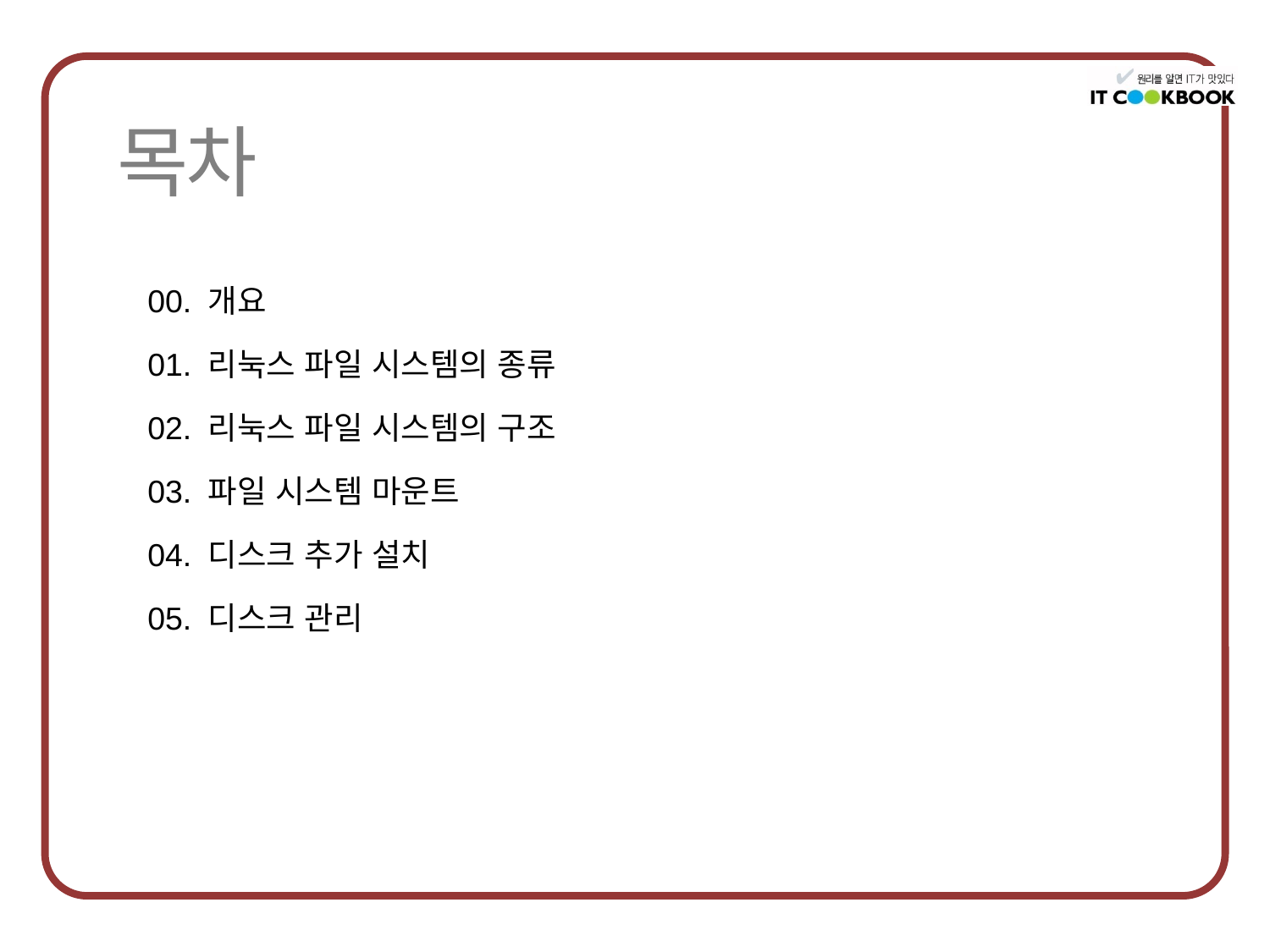

00. 개요
01. 리눅스 파일 시스템의 종류
02. 리눅스 파일 시스템의 구조
03. 파일 시스템 마운트
04. 디스크 추가 설치
05. 디스크 관리